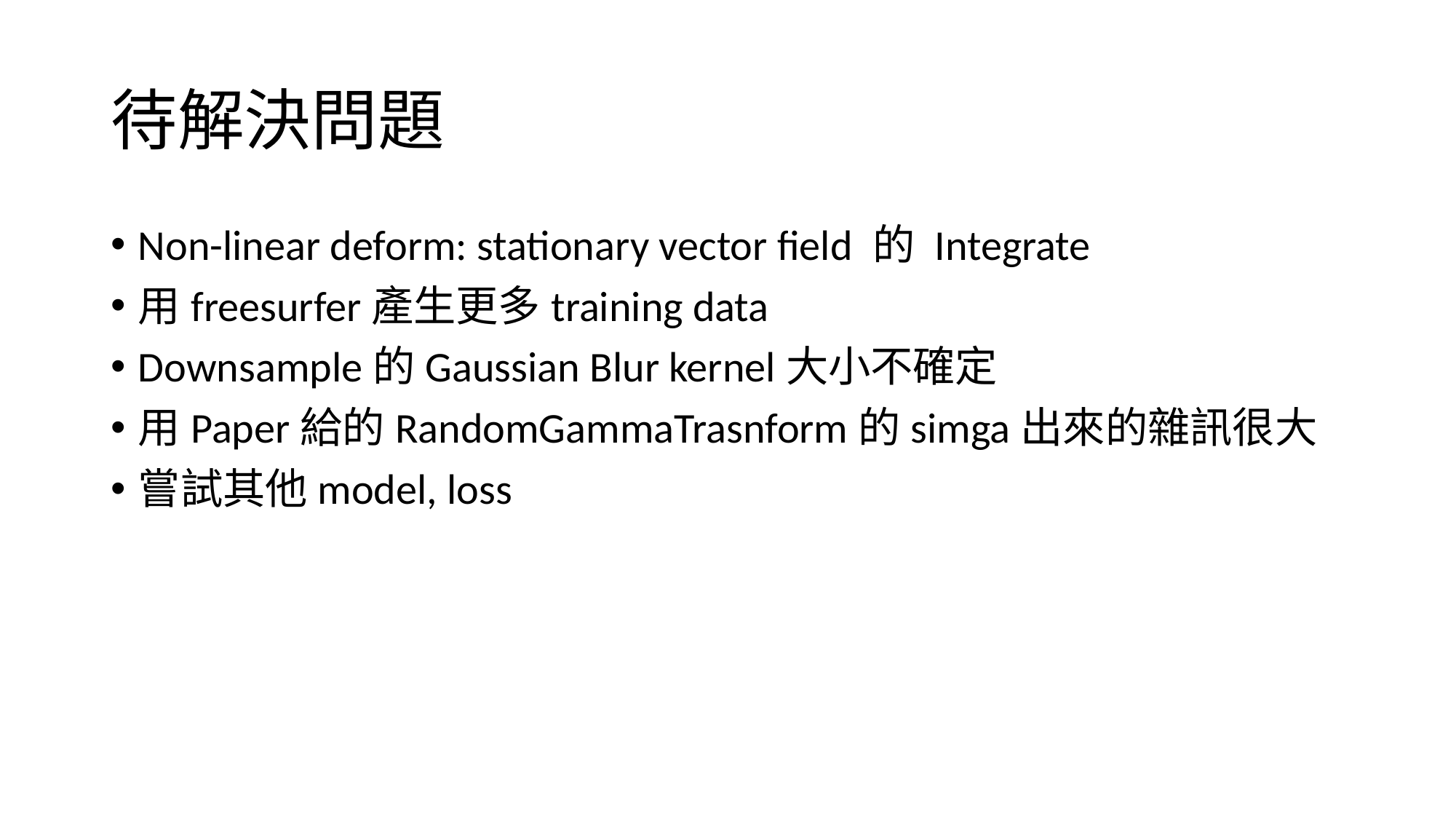

# 待解決問題
Non-linear deform: stationary vector field 的 Integrate
用freesurfer產生更多training data
Downsample的Gaussian Blur kernel大小不確定
用Paper給的RandomGammaTrasnform的simga出來的雜訊很大
嘗試其他model, loss